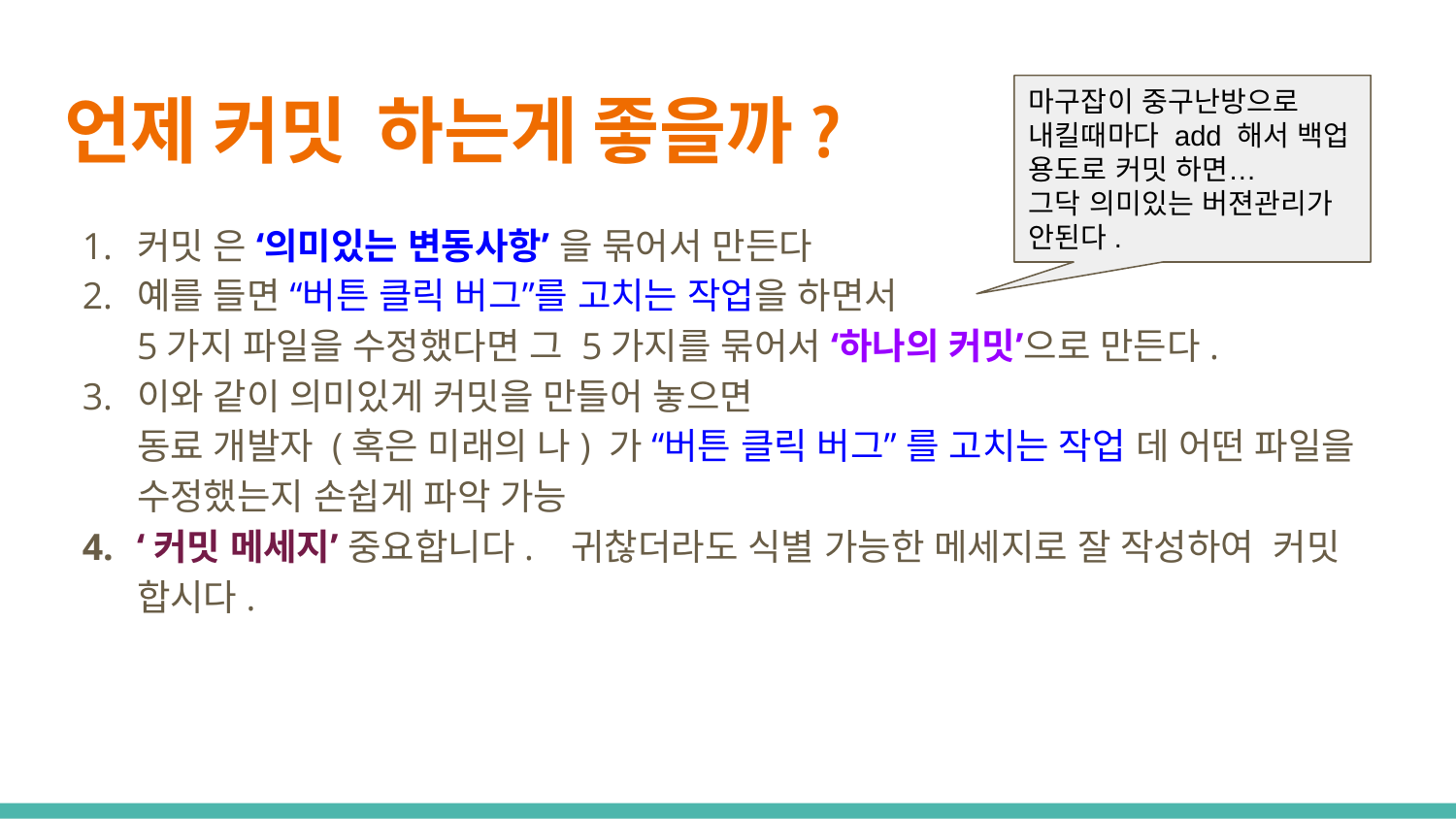

# 언제 커밋  하는게 좋을까?
마구잡이 중구난방으로 내킬때마다 add 해서 백업 용도로 커밋 하면…
그닥 의미있는 버젼관리가 안된다.
커밋 은 ‘의미있는 변동사항’ 을 묶어서 만든다
예를 들면 “버튼 클릭 버그”를 고치는 작업을 하면서
5가지 파일을 수정했다면 그 5가지를 묶어서 ‘하나의 커밋’으로 만든다.
이와 같이 의미있게 커밋을 만들어 놓으면
동료 개발자 (혹은 미래의 나) 가 “버튼 클릭 버그” 를 고치는 작업 데 어떤 파일을 수정했는지 손쉽게 파악 가능
‘커밋 메세지’ 중요합니다.   귀찮더라도 식별 가능한 메세지로 잘 작성하여  커밋 합시다.